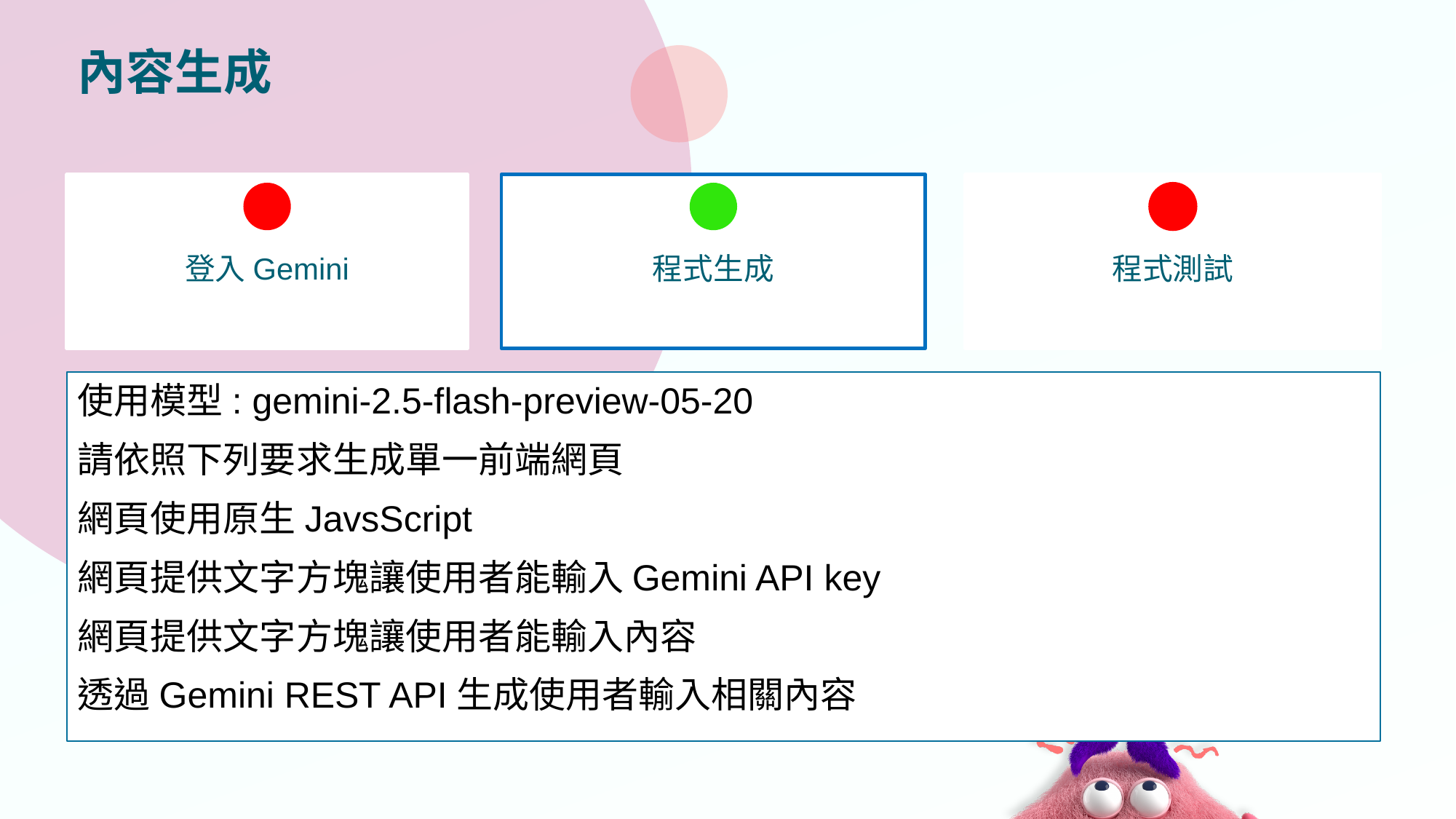

# 內容生成

登入Gemini

程式生成

程式測試

使用模型: gemini-2.5-flash-preview-05-20
請依照下列要求生成單一前端網頁
網頁使用原生JavsScript
網頁提供文字方塊讓使用者能輸入Gemini API key
網頁提供文字方塊讓使用者能輸入內容
透過Gemini REST API生成使用者輸入相關內容